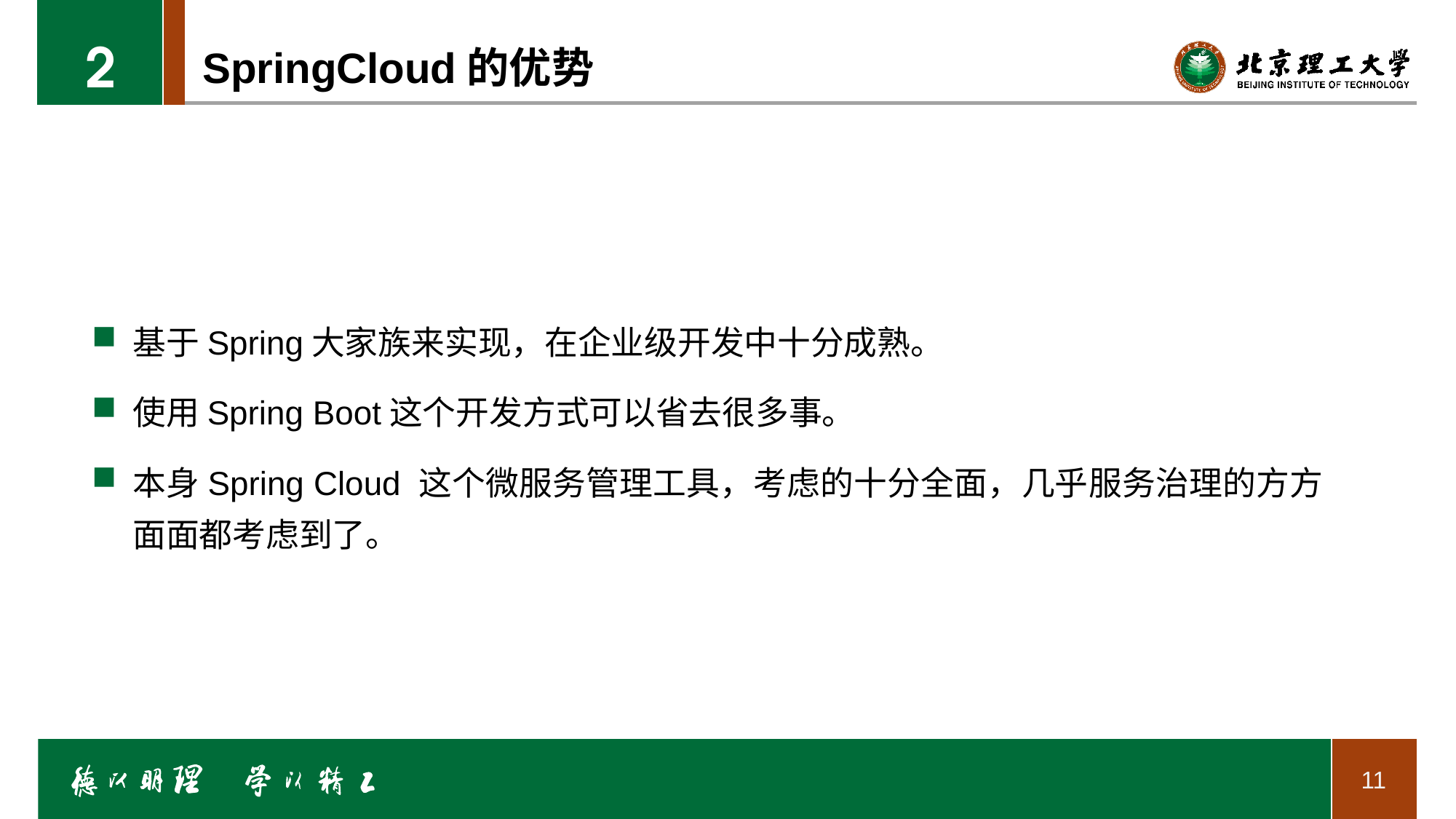

2
# SpringCloud的优势
基于Spring大家族来实现，在企业级开发中十分成熟。
使用Spring Boot这个开发方式可以省去很多事。
本身Spring Cloud 这个微服务管理工具，考虑的十分全面，几乎服务治理的方方面面都考虑到了。